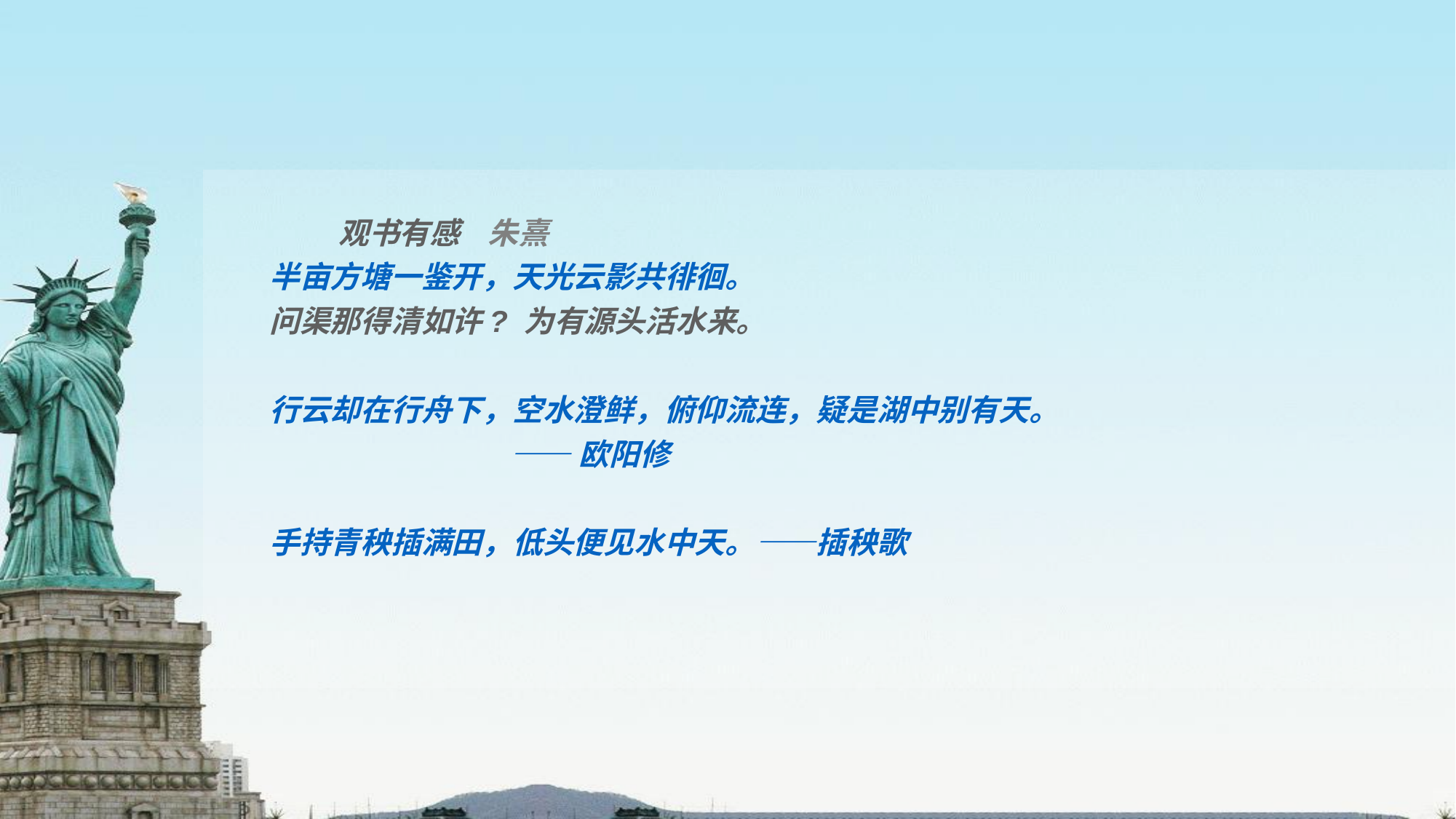

观书有感    朱熹
       半亩方塘一鉴开，天光云影共徘徊。
       问渠那得清如许? 为有源头活水来。

       行云却在行舟下，空水澄鲜，俯仰流连，疑是湖中别有天。
                                           ——欧阳修

       手持青秧插满田，低头便见水中天。——插秧歌